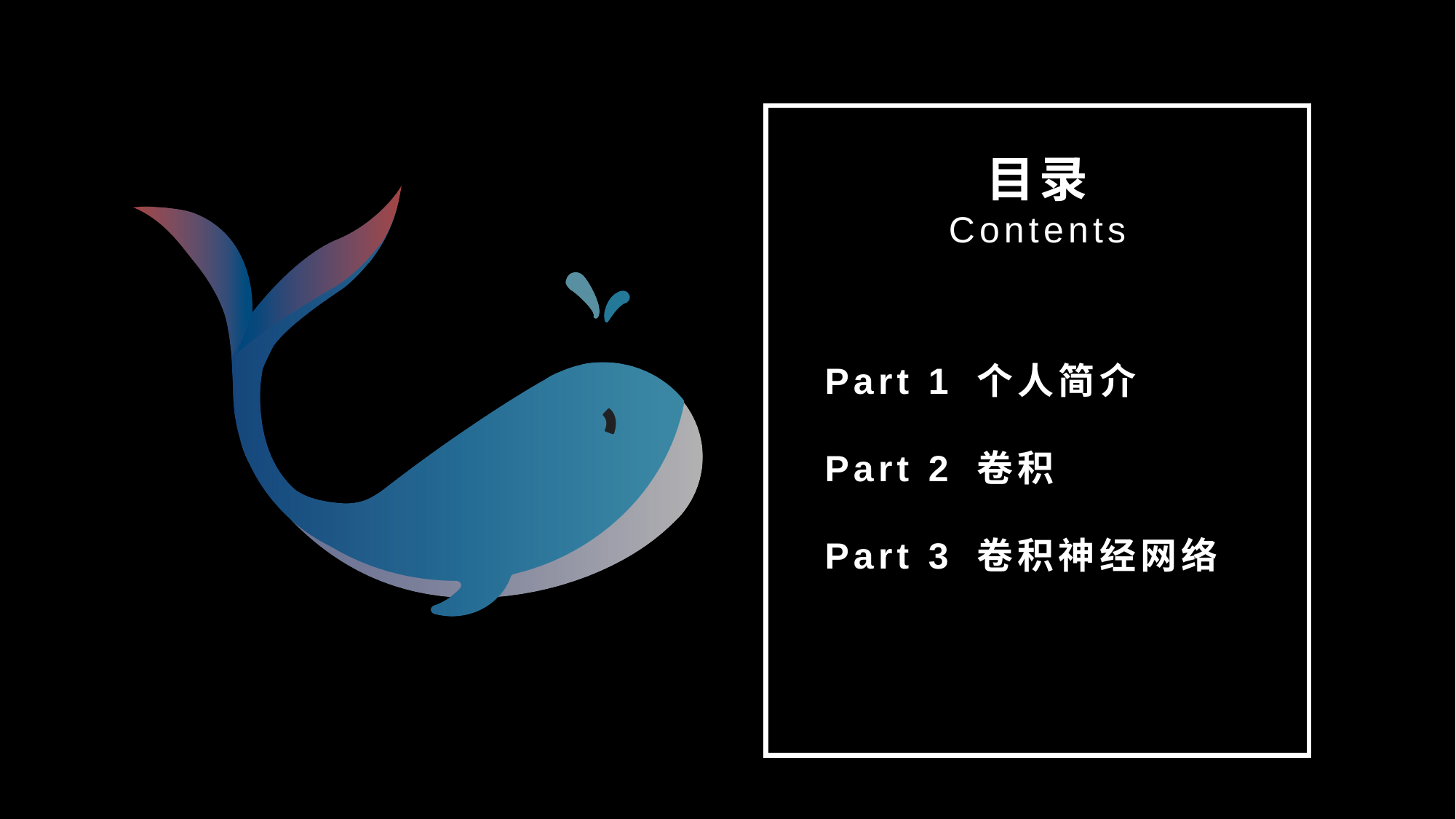

目录
Contents

Part 1 个人简介
Part 2 卷积
Part 3 卷积神经网络